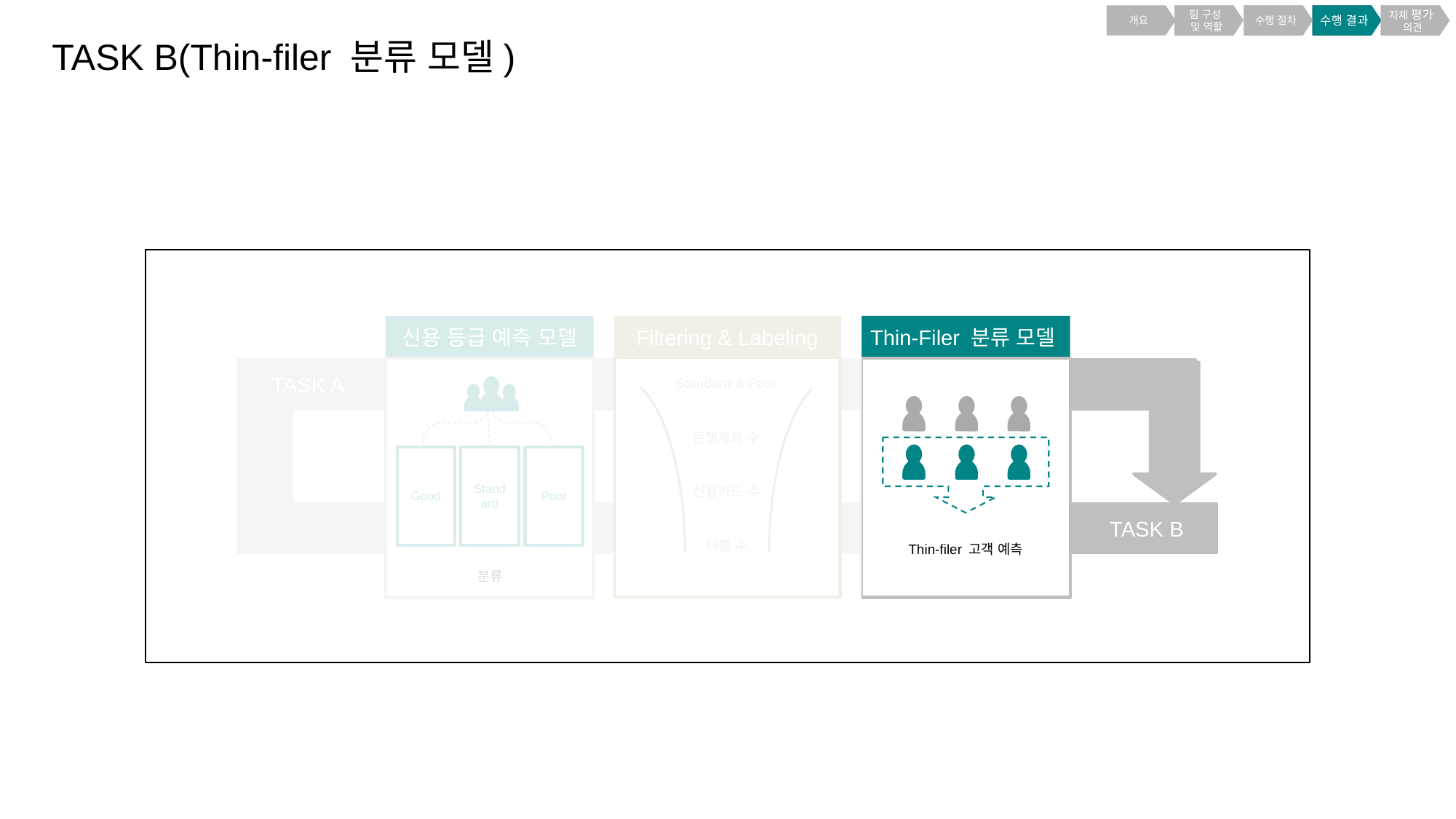

개요
WHY
Right
Customer
Right
Value
Right
Touchpoint
팀 구성
및 역할
수행 절차
수행 결과
자체 평가
의견
TASK B(Thin-filer 분류 모델)

신용 등급 예측 모델
Filtering & Labeling
Thin-Filer 분류 모델

TASK A

TASK B

Standard & Poor

은행계좌 수

Good
Standard
Poor
신용카드 수
대출 수
Thin-filer 고객 예측
분류